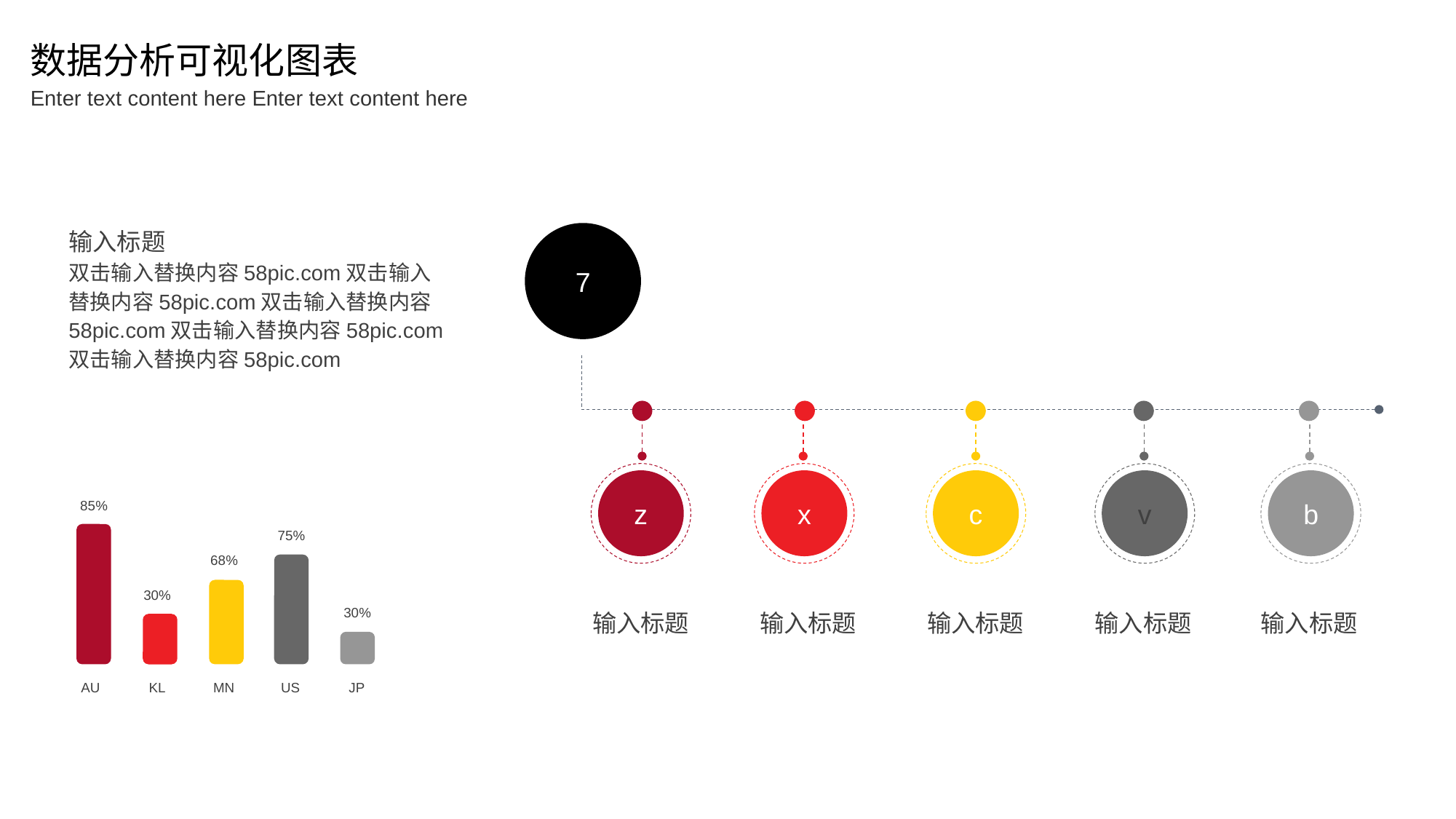

数据分析可视化图表
Enter text content here Enter text content here
输入标题
双击输入替换内容58pic.com双击输入替换内容58pic.com双击输入替换内容58pic.com双击输入替换内容58pic.com双击输入替换内容58pic.com

7

z
x
c
v
b
85%
75%

68%

30%
输入标题
输入标题
输入标题
输入标题
输入标题
30%

AU
KL
MN
US
JP